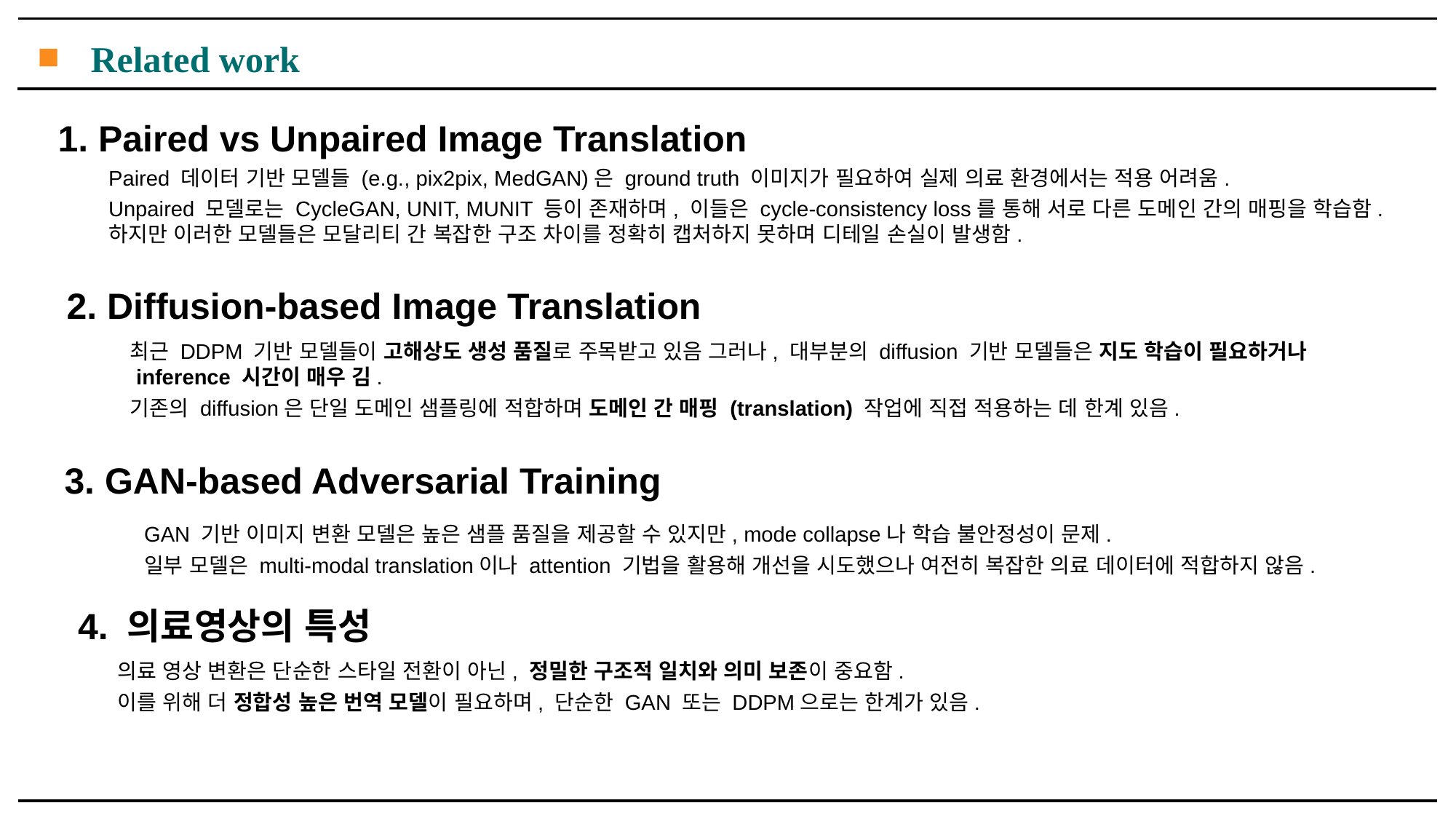

■
Related work
1. Paired vs Unpaired Image Translation
Paired 데이터 기반 모델들 (e.g., pix2pix, MedGAN)은 ground truth 이미지가 필요하여 실제 의료 환경에서는 적용 어려움.

Unpaired 모델로는 CycleGAN, UNIT, MUNIT 등이 존재하며, 이들은 cycle-consistency loss를 통해 서로 다른 도메인 간의 매핑을 학습함.
하지만 이러한 모델들은 모달리티 간 복잡한 구조 차이를 정확히 캡처하지 못하며 디테일 손실이 발생함.
2. Diffusion-based Image Translation
최근 DDPM 기반 모델들이 고해상도 생성 품질로 주목받고 있음 그러나, 대부분의 diffusion 기반 모델들은 지도 학습이 필요하거나
 inference 시간이 매우 김.

기존의 diffusion은 단일 도메인 샘플링에 적합하며 도메인 간 매핑 (translation) 작업에 직접 적용하는 데 한계 있음.
3. GAN-based Adversarial Training
GAN 기반 이미지 변환 모델은 높은 샘플 품질을 제공할 수 있지만, mode collapse나 학습 불안정성이 문제.

일부 모델은 multi-modal translation이나 attention 기법을 활용해 개선을 시도했으나 여전히 복잡한 의료 데이터에 적합하지 않음.
4. 의료영상의 특성
의료 영상 변환은 단순한 스타일 전환이 아닌, 정밀한 구조적 일치와 의미 보존이 중요함.

이를 위해 더 정합성 높은 번역 모델이 필요하며, 단순한 GAN 또는 DDPM으로는 한계가 있음.